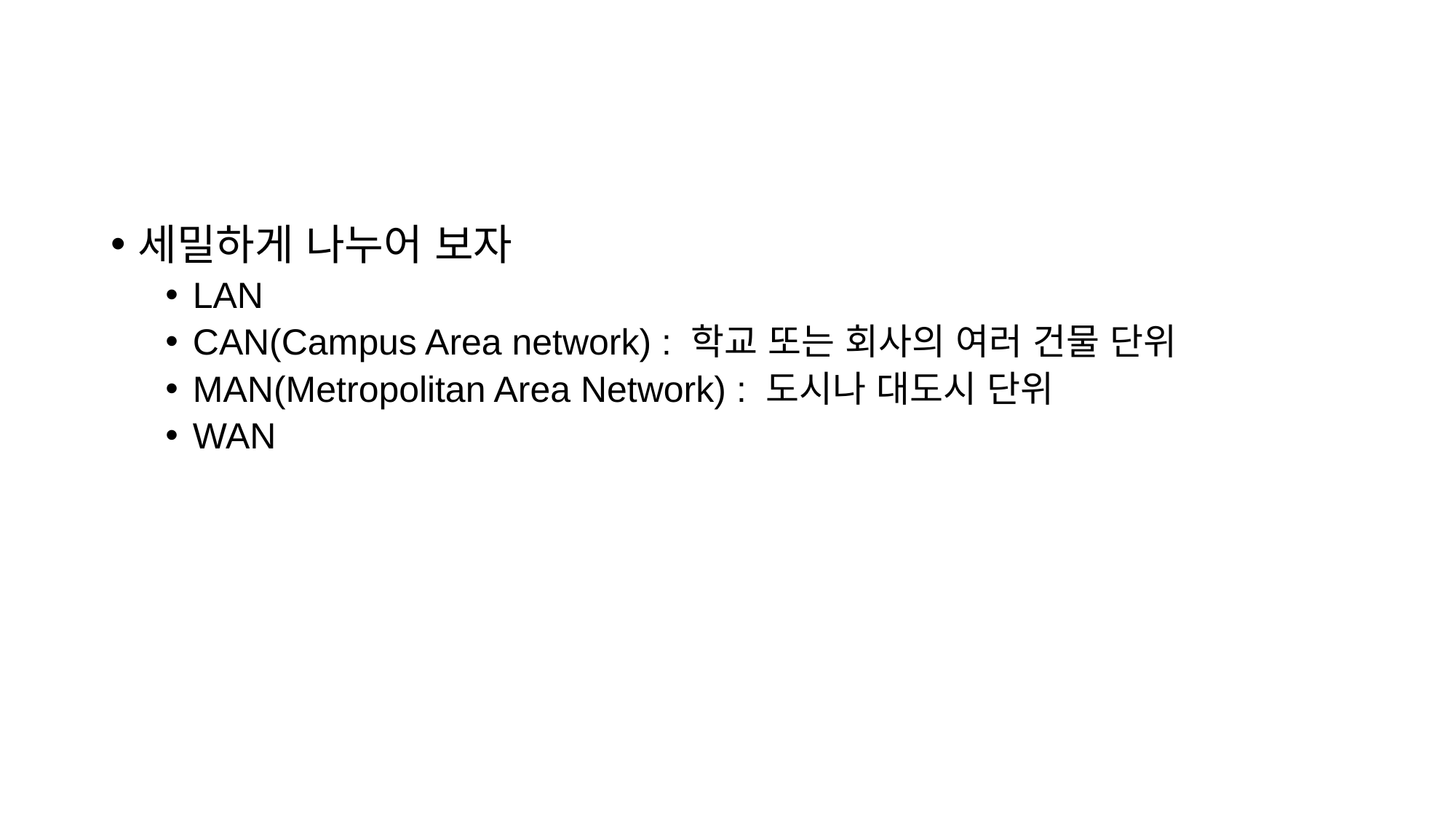

#
세밀하게 나누어 보자
LAN
CAN(Campus Area network) : 학교 또는 회사의 여러 건물 단위
MAN(Metropolitan Area Network) : 도시나 대도시 단위
WAN